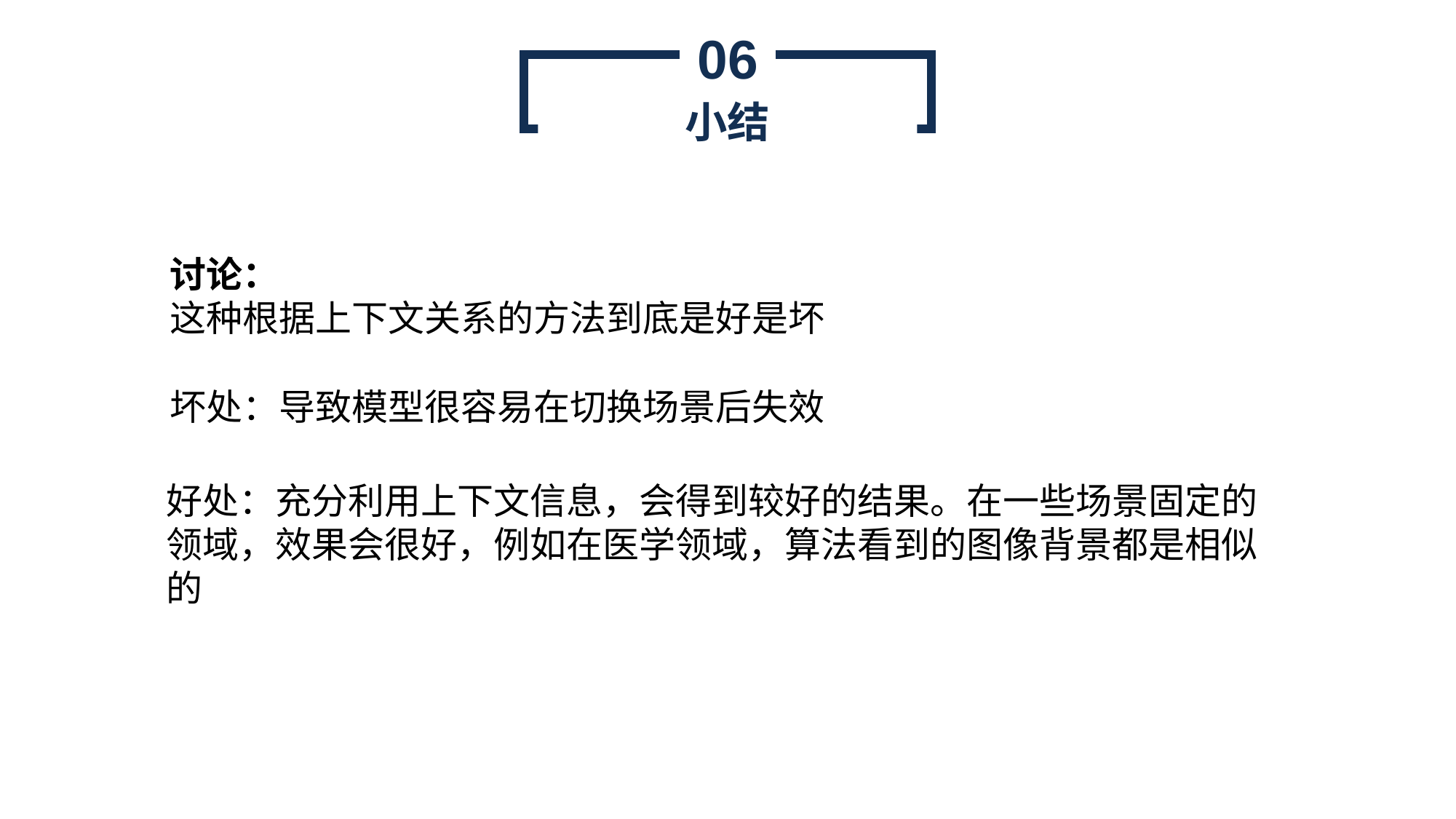

06

小结
讨论：
这种根据上下文关系的方法到底是好是坏

坏处：导致模型很容易在切换场景后失效
好处：充分利用上下文信息，会得到较好的结果。在一些场景固定的领域，效果会很好，例如在医学领域，算法看到的图像背景都是相似的